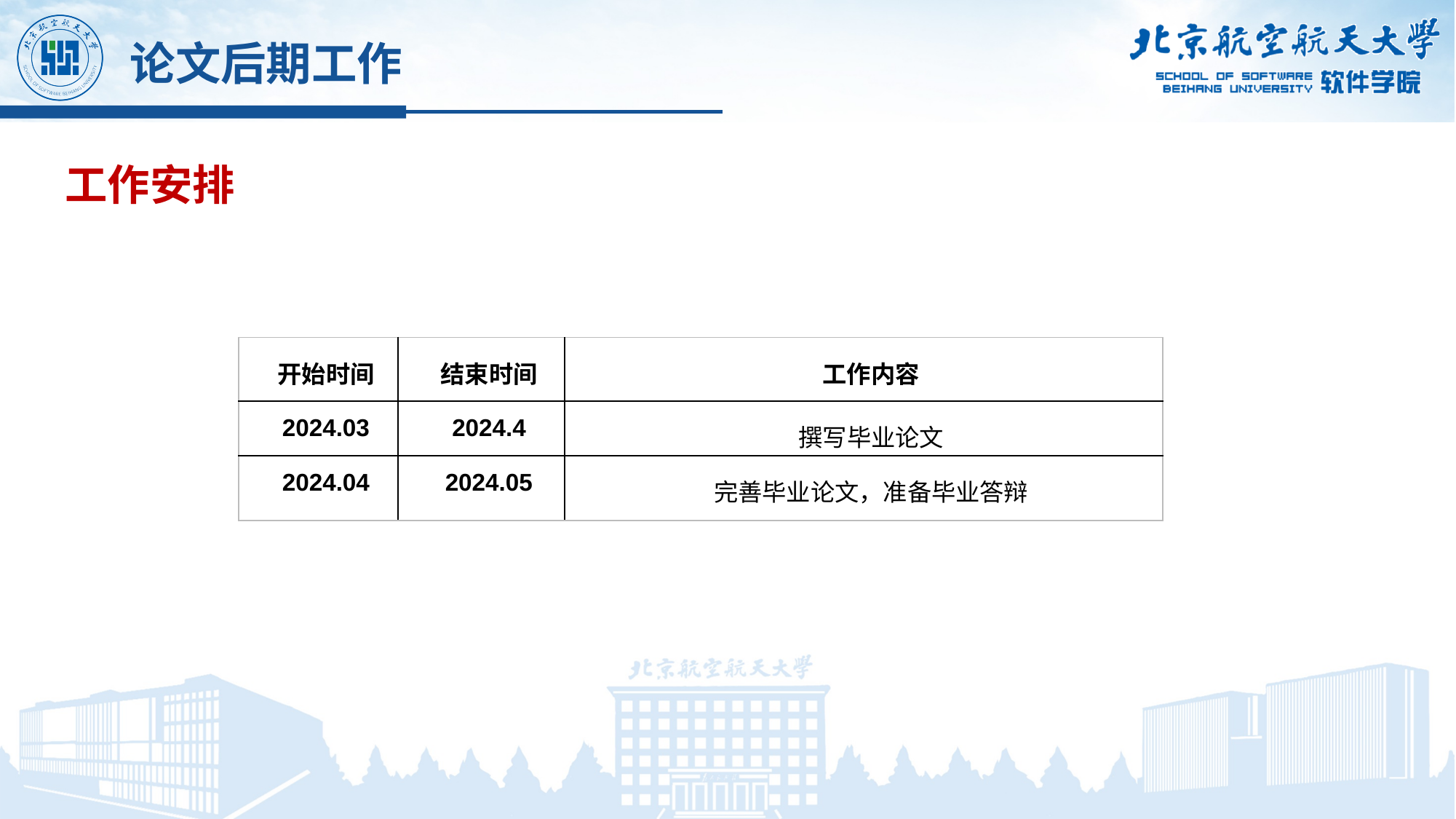

论文后期工作
工作安排
| 开始时间 | 结束时间 | 工作内容 |
| --- | --- | --- |
| 2024.03 | 2024.4 | 撰写毕业论文 |
| 2024.04 | 2024.05 | 完善毕业论文，准备毕业答辩 |